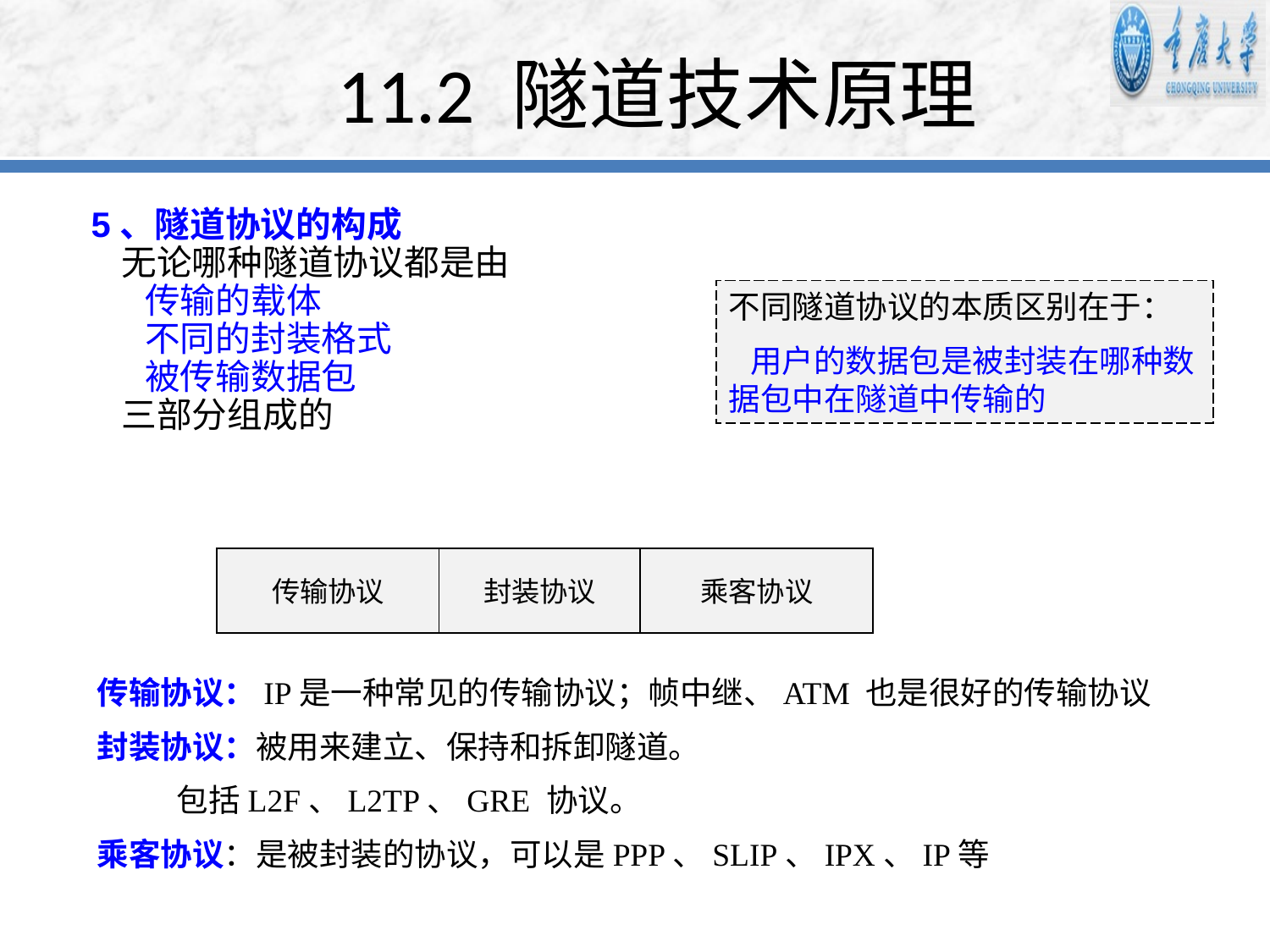

# 11.2 隧道技术原理
 5、隧道协议的构成
    无论哪种隧道协议都是由
       传输的载体
       不同的封装格式
       被传输数据包
    三部分组成的
不同隧道协议的本质区别在于：
  用户的数据包是被封装在哪种数据包中在隧道中传输的
传输协议
封装协议
乘客协议
传输协议：IP是一种常见的传输协议；帧中继、ATM 也是很好的传输协议
封装协议：被用来建立、保持和拆卸隧道。
          包括L2F、L2TP、GRE 协议。
乘客协议：是被封装的协议，可以是PPP、SLIP、IPX、IP等